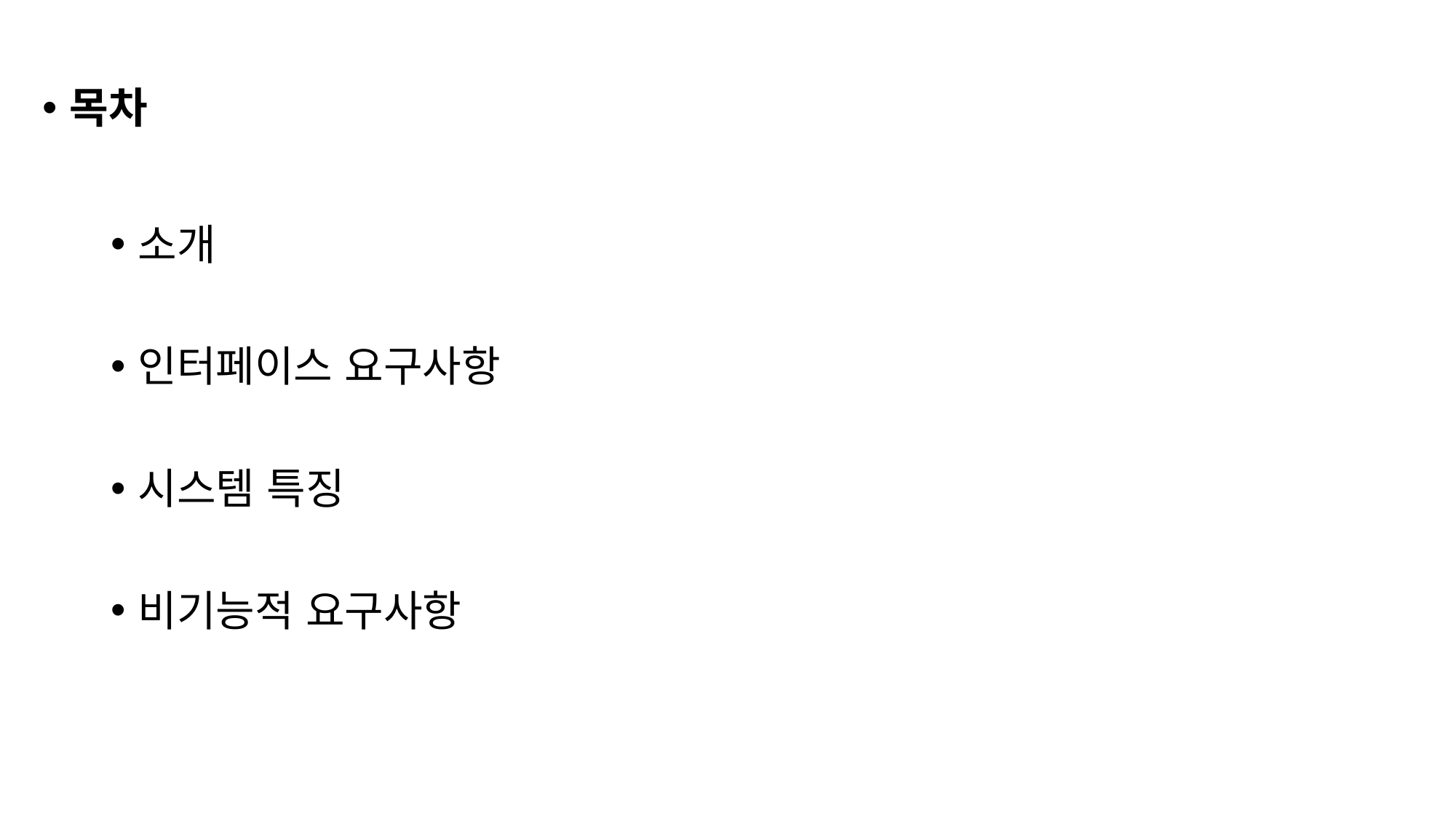

목차
소개

인터페이스 요구사항

시스템 특징

비기능적 요구사항